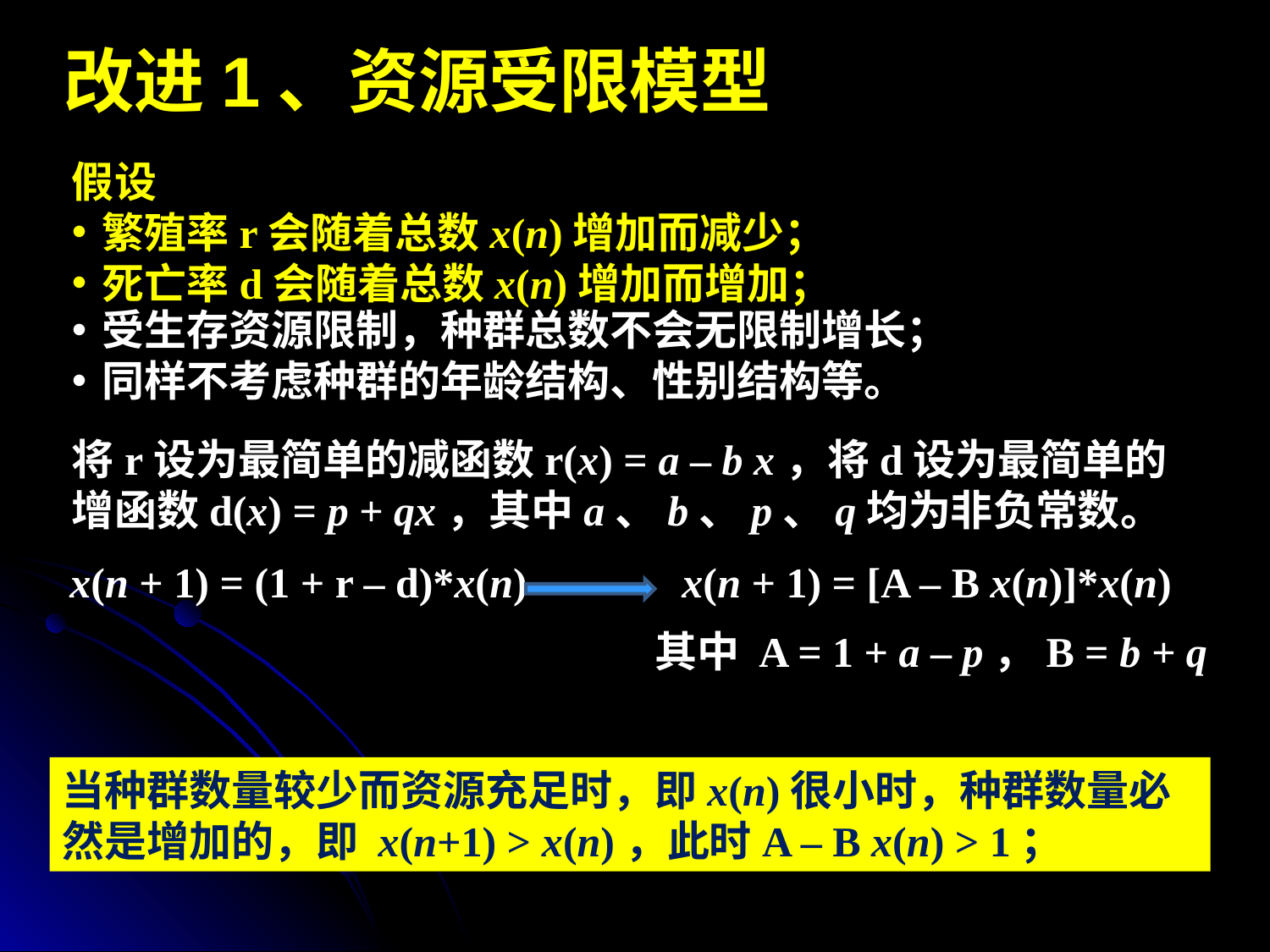

改进1、资源受限模型
假设
繁殖率r会随着总数x(n)增加而减少；
死亡率d会随着总数x(n)增加而增加；
受生存资源限制，种群总数不会无限制增长；
同样不考虑种群的年龄结构、性别结构等。
将r设为最简单的减函数r(x) = a – b x，将d设为最简单的增函数d(x) = p + qx，其中a、b、p、q均为非负常数。
x(n + 1) = (1 + r – d)*x(n)
x(n + 1) = [A – B x(n)]*x(n)

其中 A = 1 + a – p，B = b + q
当种群数量较少而资源充足时，即x(n)很小时，种群数量必然是增加的，即 x(n+1) > x(n)，此时A – B x(n) > 1；